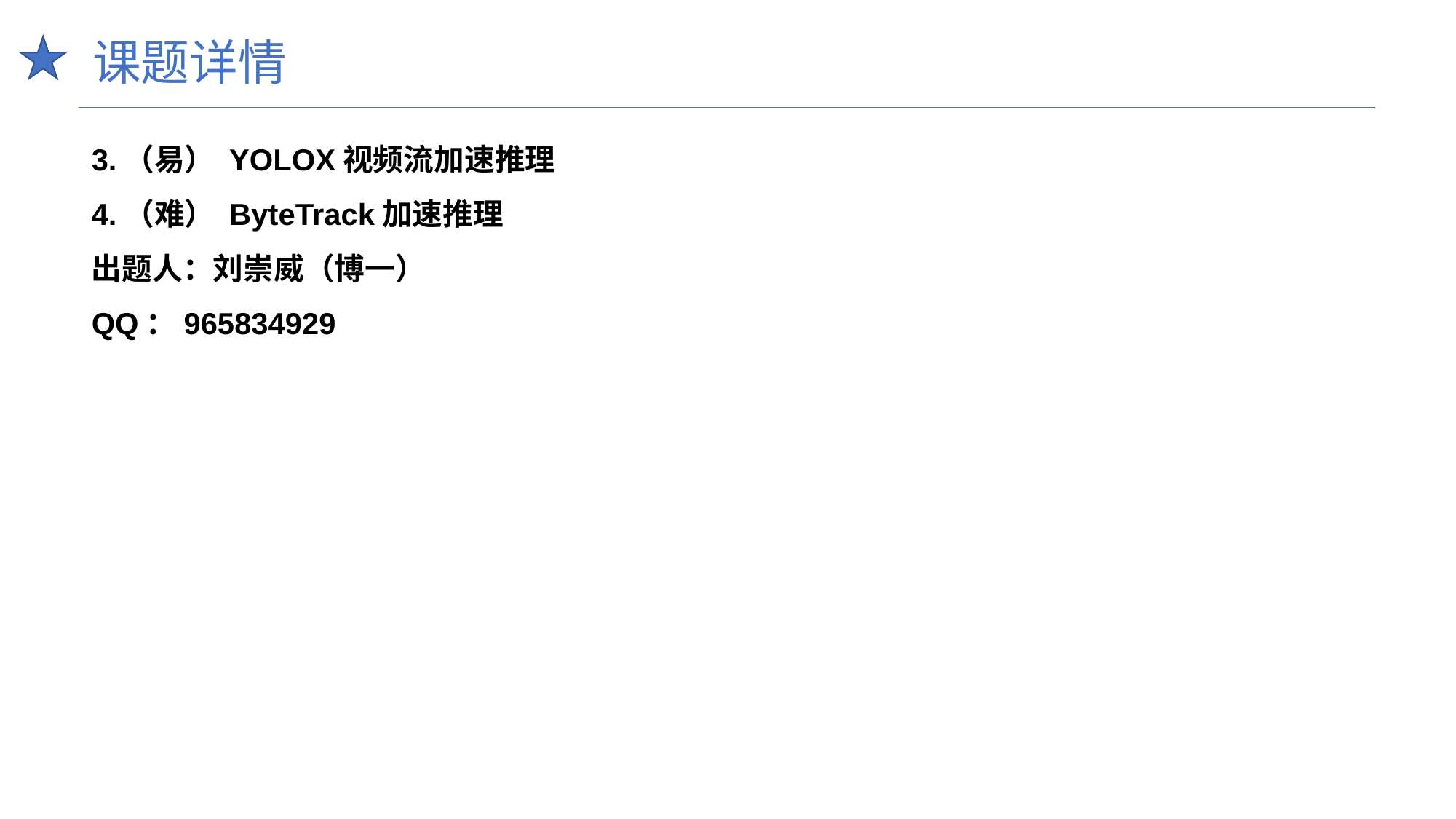

课题详情

3.（易） YOLOX视频流加速推理
4.（难） ByteTrack加速推理
出题人：刘崇威（博一）
QQ：965834929